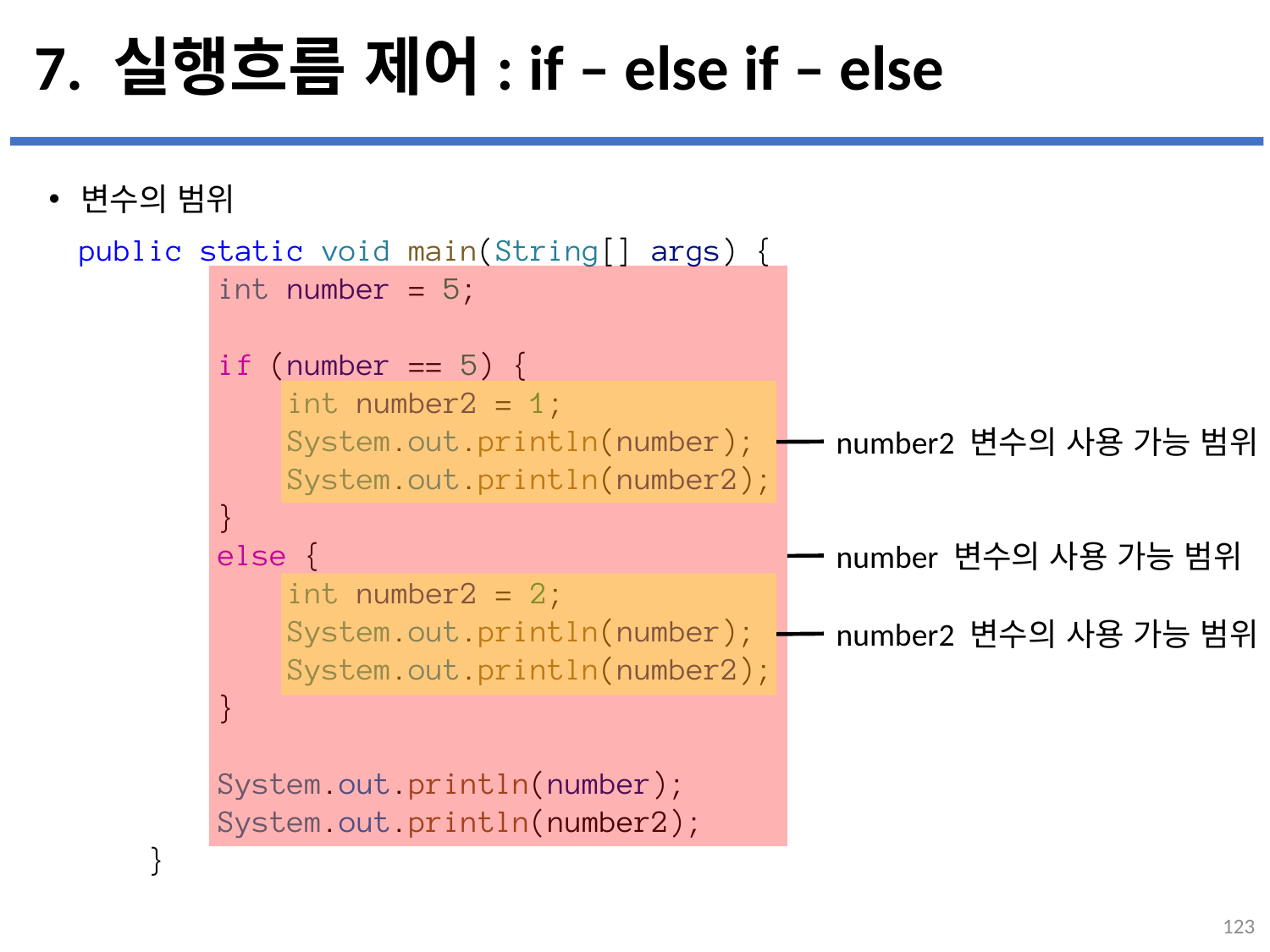

# 7. 실행흐름 제어: if – else if – else
변수의 범위
...

설명
public static void main(String[] args) {
        int number = 5;

        if (number == 5) {
            int number2 = 1;
            System.out.println(number);
            System.out.println(number2);
        }
        else {
            int number2 = 2;
            System.out.println(number);
            System.out.println(number2);
        }
        System.out.println(number);
        System.out.println(number2);
    }

number2 변수의 사용 가능 범위
number 변수의 사용 가능 범위

number2 변수의 사용 가능 범위
123